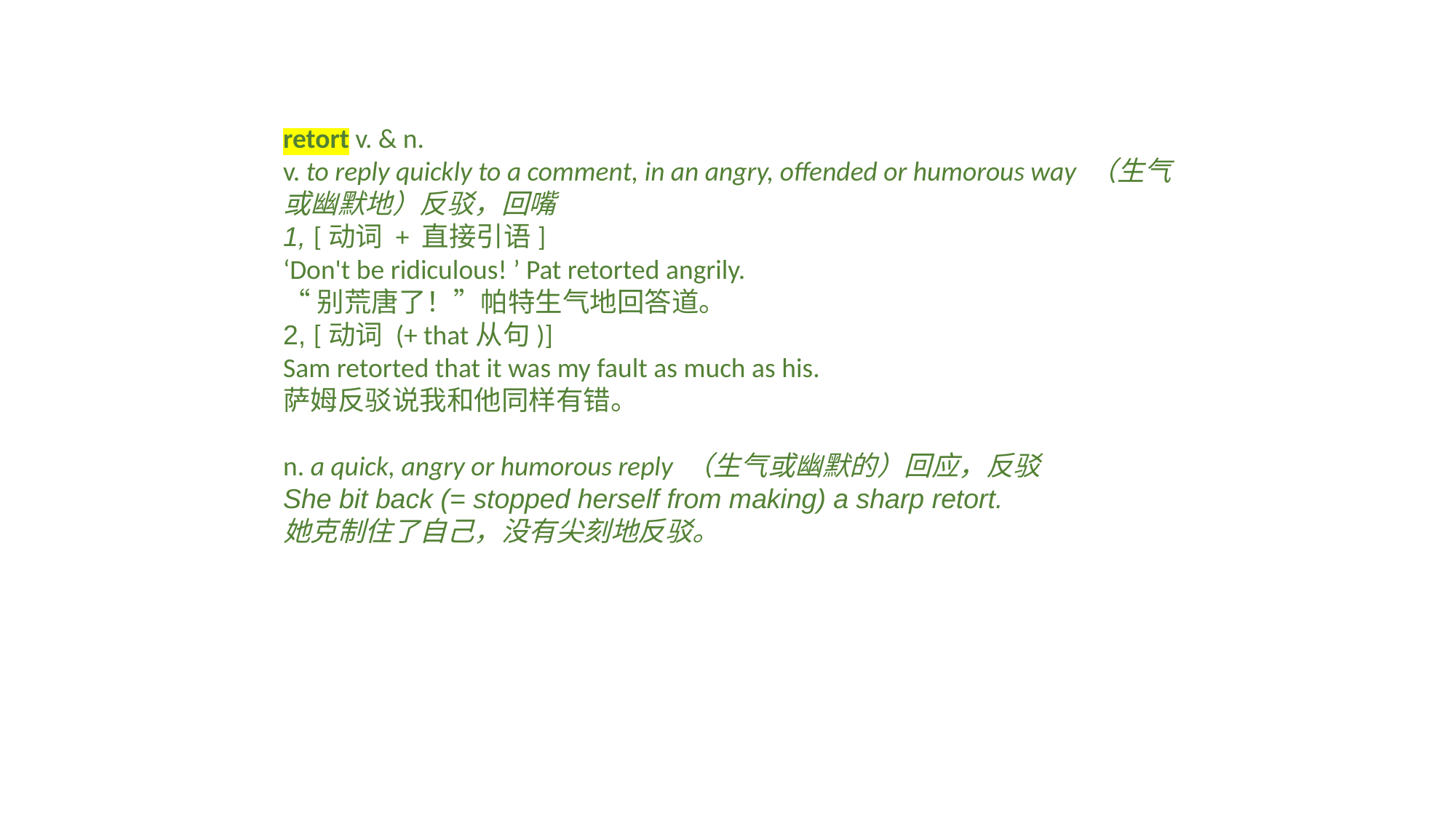

retort v. & n.v. to reply quickly to a comment, in an angry, offended or humorous way （生气或幽默地）反驳，回嘴1, [动词 + 直接引语]‘Don't be ridiculous! ’ Pat retorted angrily.“别荒唐了！”帕特生气地回答道。2, [动词 (+ that从句)]Sam retorted that it was my fault as much as his.萨姆反驳说我和他同样有错。 n. a quick, angry or humorous reply （生气或幽默的）回应，反驳She bit back (= stopped herself from making) a sharp retort.她克制住了自己，没有尖刻地反驳。